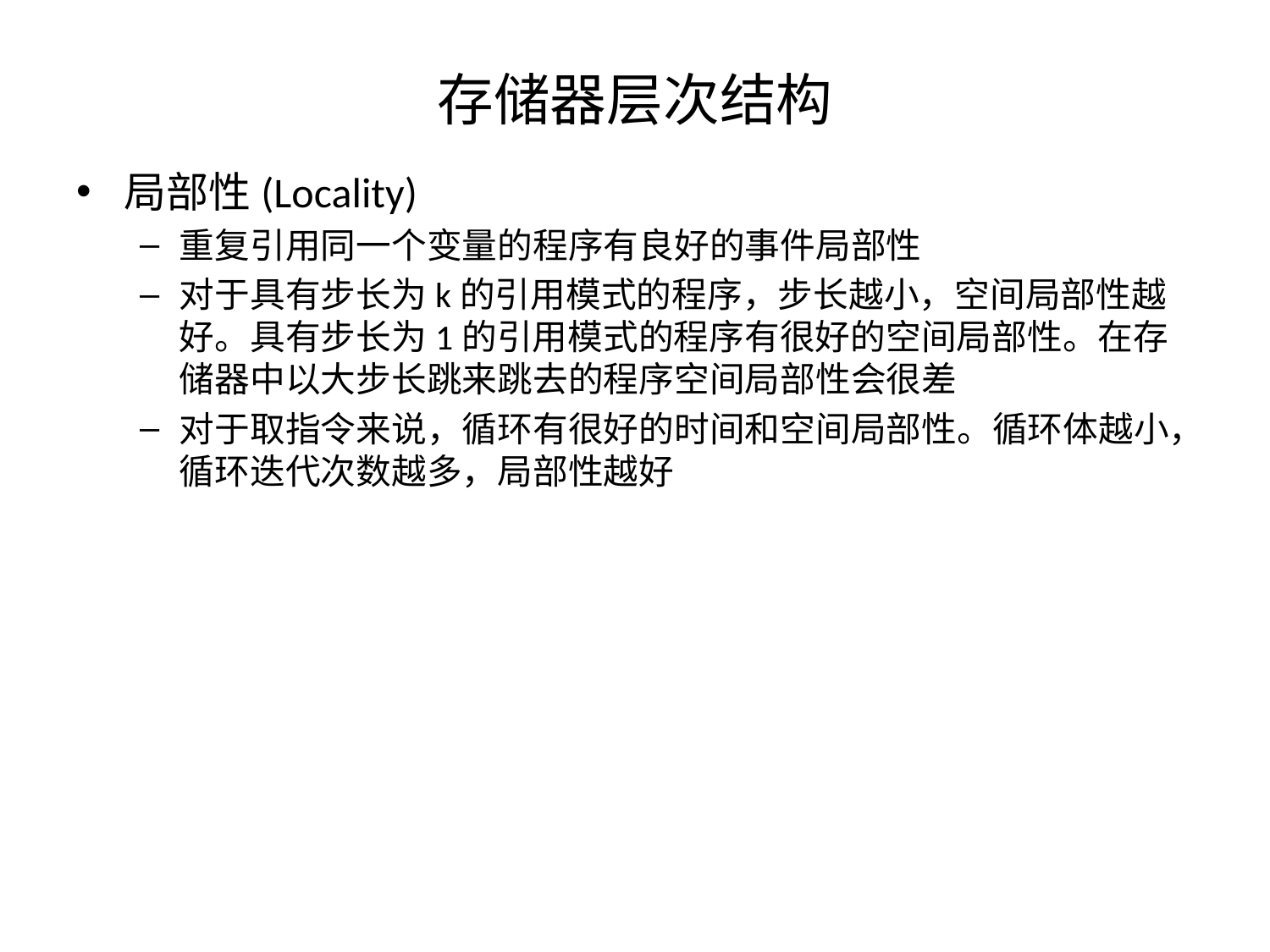

# 存储器层次结构
局部性(Locality)
重复引用同一个变量的程序有良好的事件局部性
对于具有步长为k的引用模式的程序，步长越小，空间局部性越好。具有步长为1的引用模式的程序有很好的空间局部性。在存储器中以大步长跳来跳去的程序空间局部性会很差
对于取指令来说，循环有很好的时间和空间局部性。循环体越小，循环迭代次数越多，局部性越好